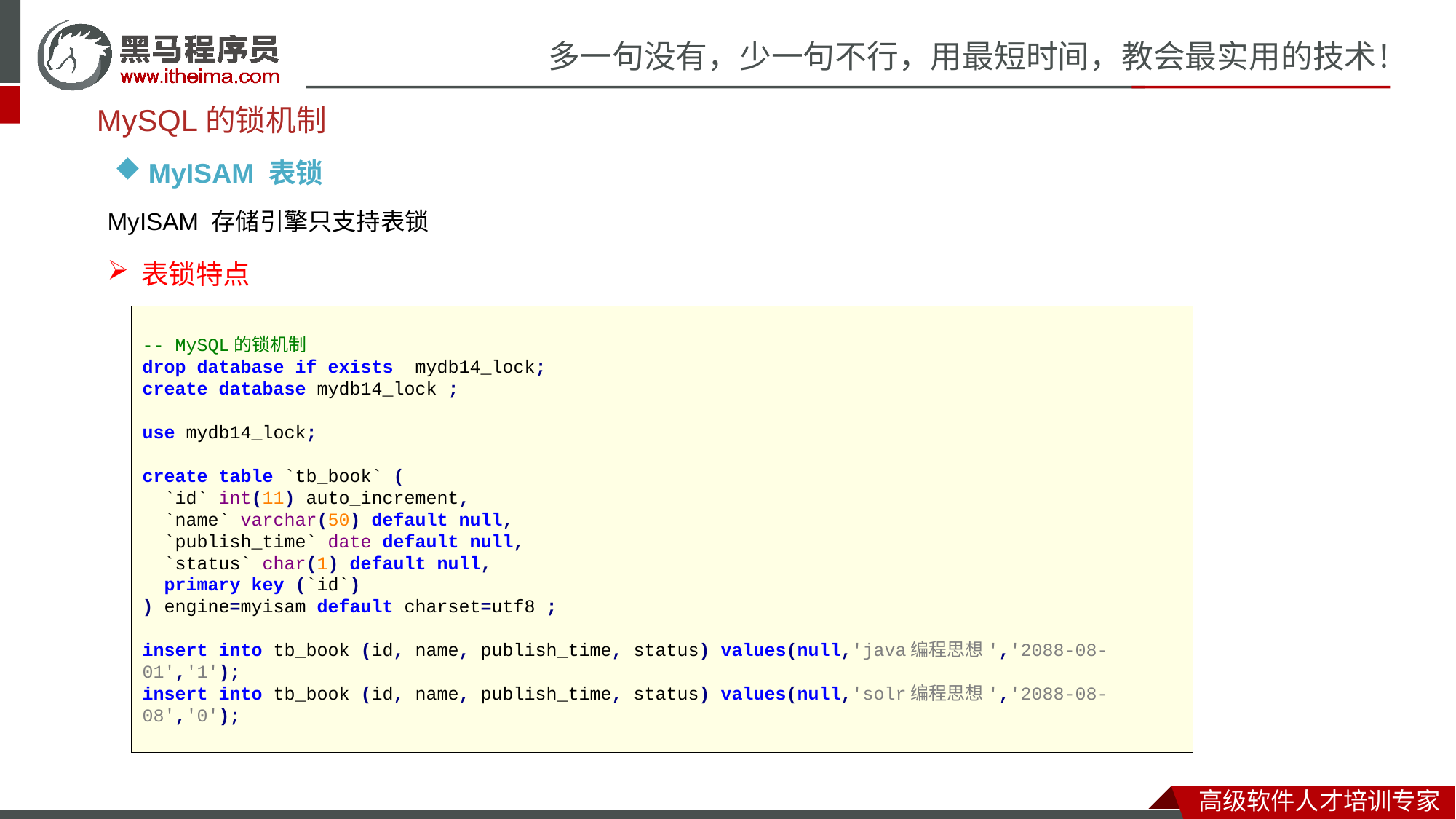

MySQL的锁机制
MyISAM 表锁
MyISAM 存储引擎只支持表锁
表锁特点

-- MySQL的锁机制
drop database if exists  mydb14_lock;
create database mydb14_lock ;

use mydb14_lock;

create table `tb_book` (
  `id` int(11) auto_increment,
  `name` varchar(50) default null,
  `publish_time` date default null,
  `status` char(1) default null,
  primary key (`id`)
) engine=myisam default charset=utf8 ;

insert into tb_book (id, name, publish_time, status) values(null,'java编程思想','2088-08-01','1');
insert into tb_book (id, name, publish_time, status) values(null,'solr编程思想','2088-08-08','0');